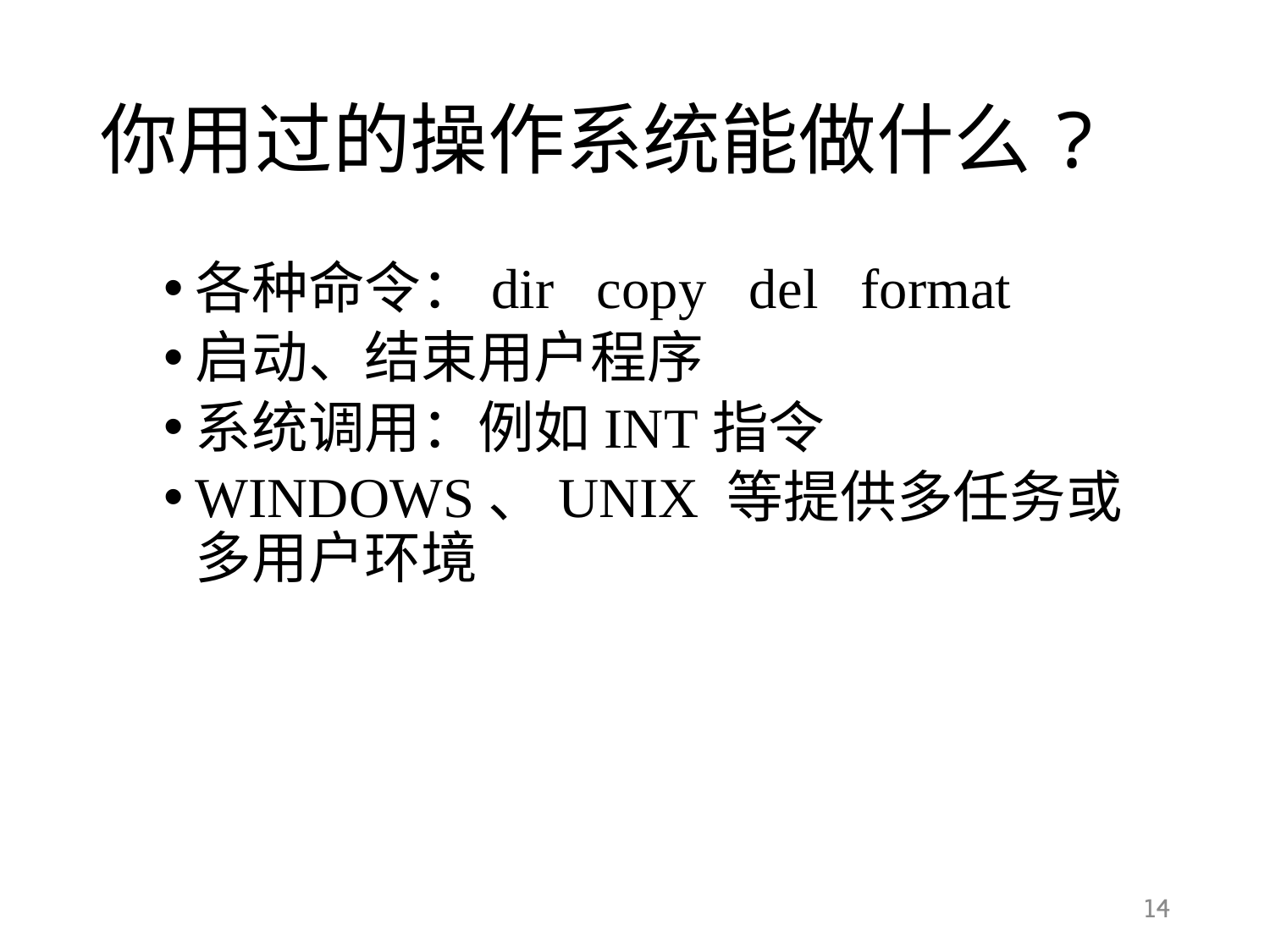

# 你用过的操作系统能做什么?
各种命令：dir   copy   del   format
启动、结束用户程序
系统调用：例如INT指令
WINDOWS、UNIX 等提供多任务或多用户环境
14